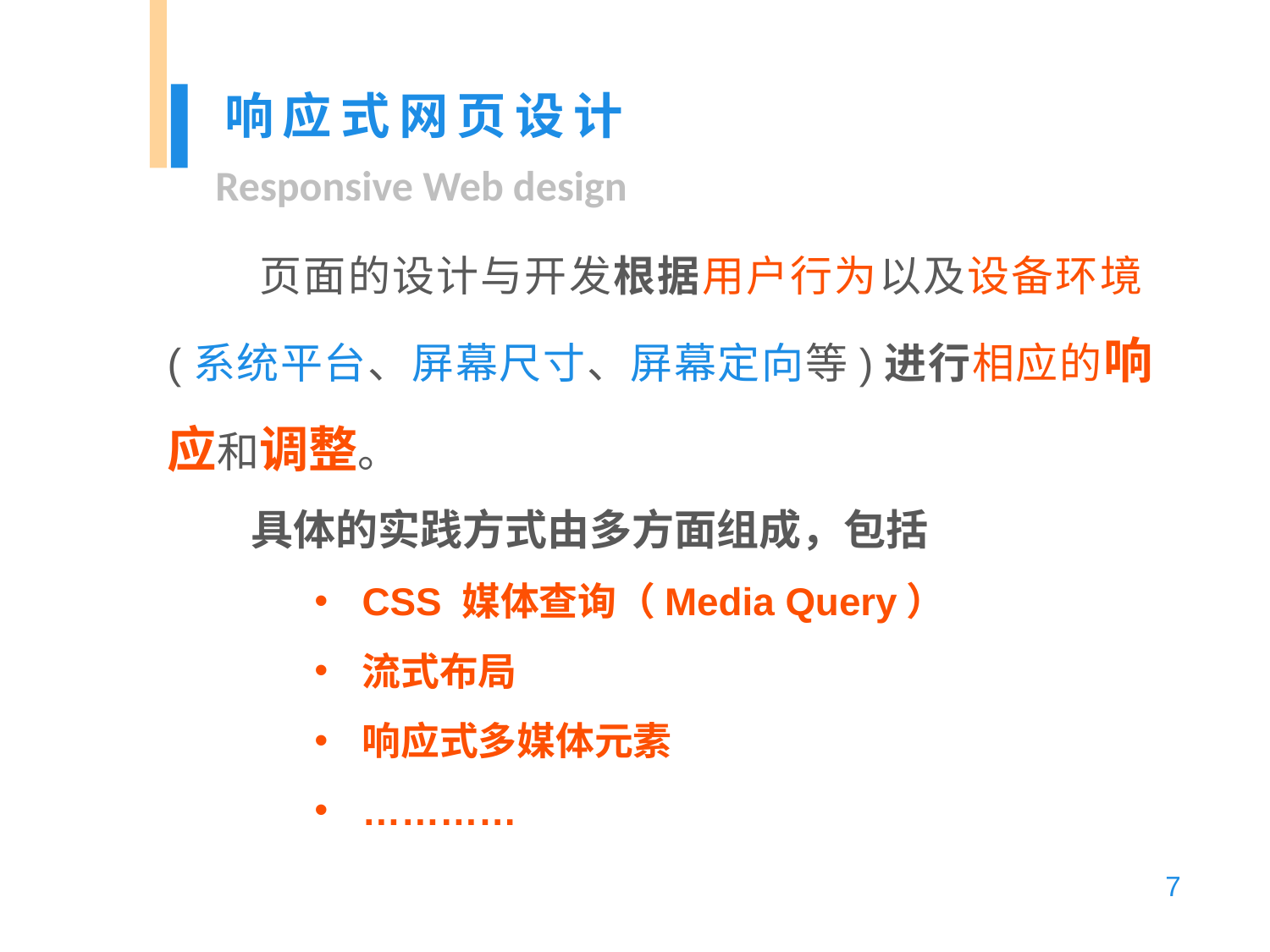

页面的设计与开发根据用户行为以及设备环境(系统平台、屏幕尺寸、屏幕定向等)进行相应的响应和调整。
具体的实践方式由多方面组成，包括
CSS 媒体查询（Media Query）
流式布局
响应式多媒体元素
…………

7